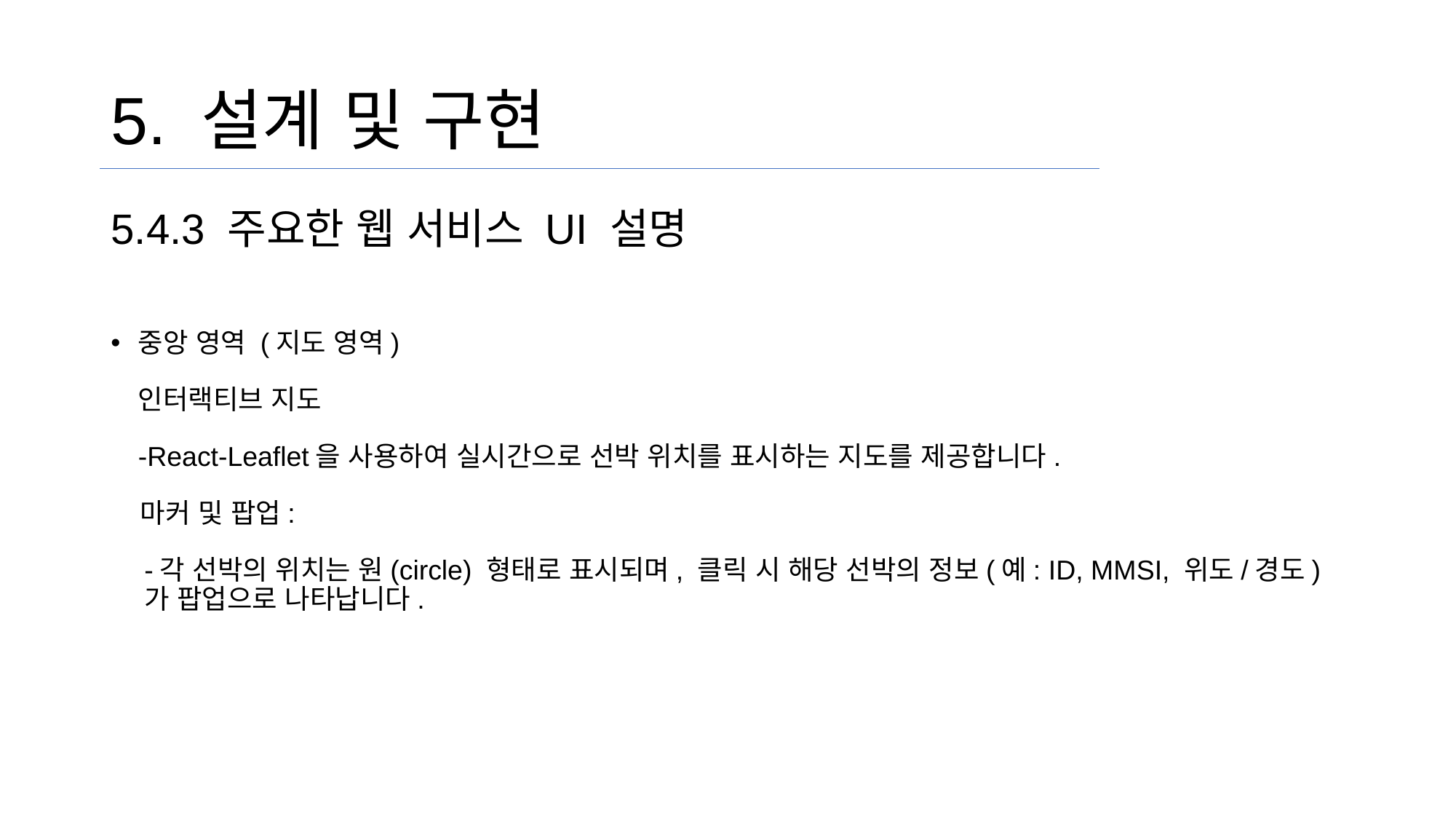

# 5. 설계 및 구현
5.4.3 주요한 웹 서비스 UI 설명

중앙 영역 (지도 영역)
인터랙티브 지도
-React-Leaflet을 사용하여 실시간으로 선박 위치를 표시하는 지도를 제공합니다.
   마커 및 팝업:
-각 선박의 위치는 원(circle) 형태로 표시되며, 클릭 시 해당 선박의 정보(예: ID, MMSI, 위도/경도)가 팝업으로 나타납니다.